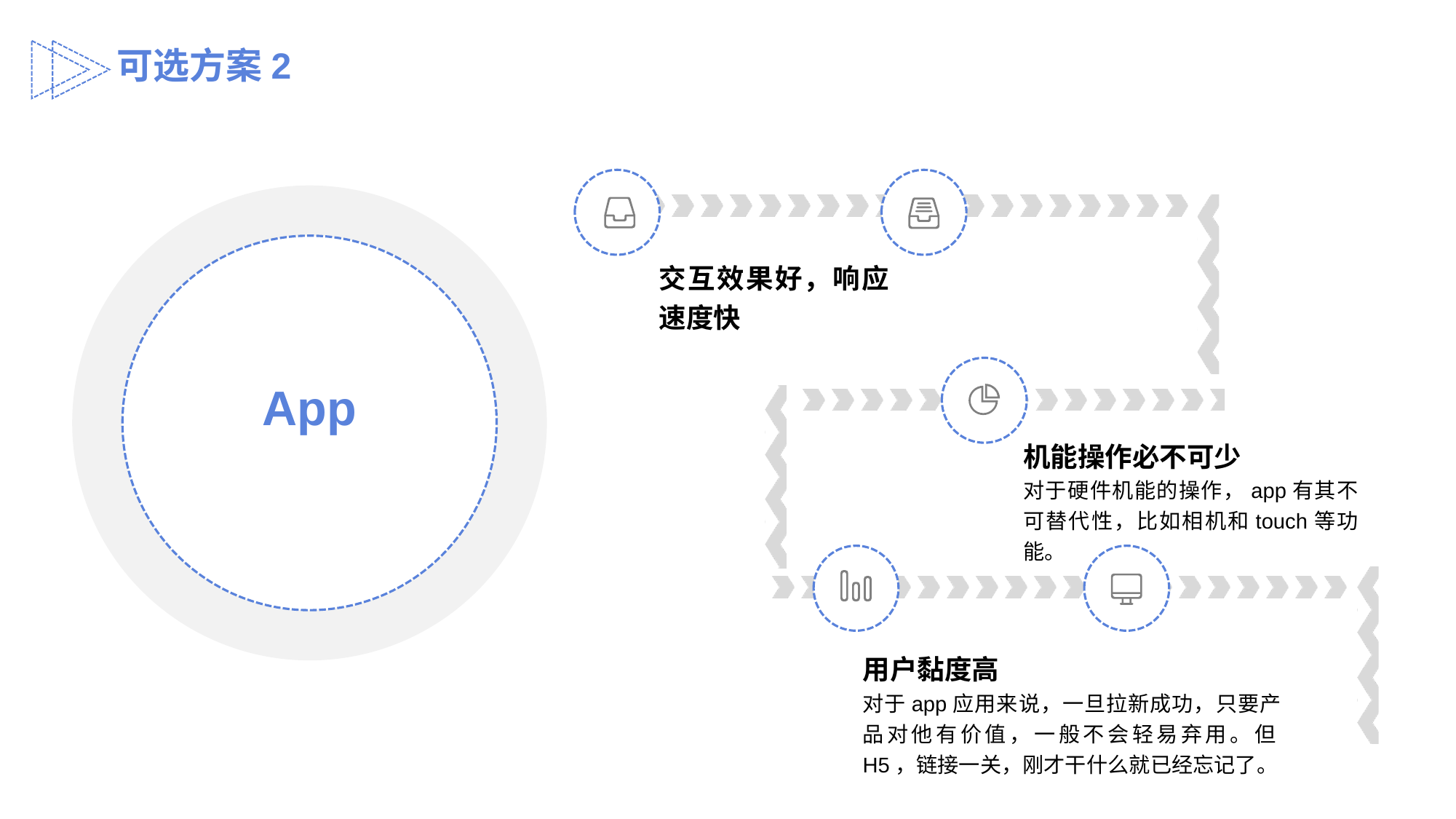

可选方案2

交互效果好，响应速度快

App
机能操作必不可少
对于硬件机能的操作，app有其不可替代性，比如相机和touch等功能。

用户黏度高
对于app应用来说，一旦拉新成功，只要产品对他有价值，一般不会轻易弃用。但H5，链接一关，刚才干什么就已经忘记了。